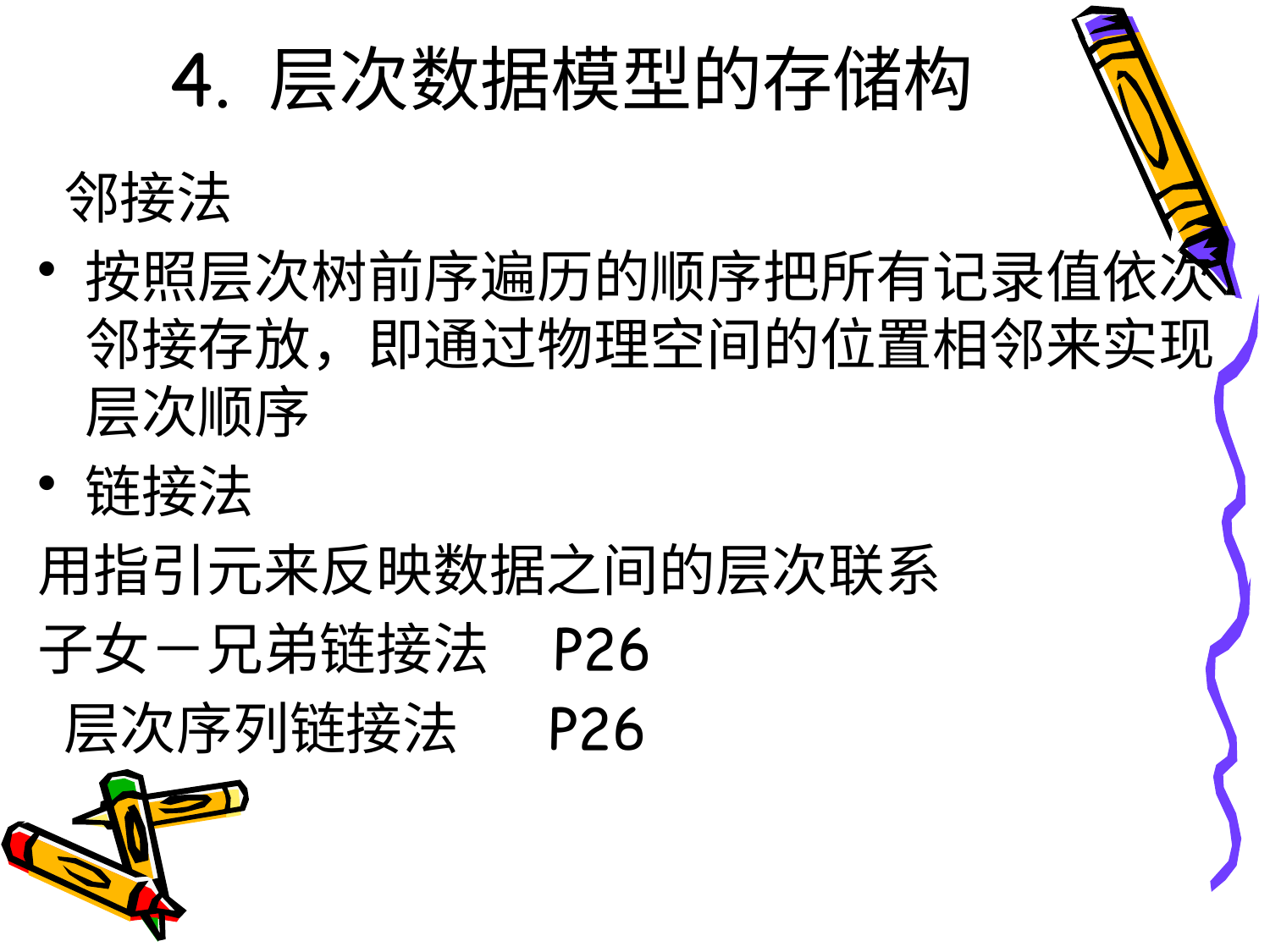

# 4. 层次数据模型的存储构
 邻接法
按照层次树前序遍历的顺序把所有记录值依次邻接存放，即通过物理空间的位置相邻来实现层次顺序
链接法
用指引元来反映数据之间的层次联系
子女－兄弟链接法    P26
 层次序列链接法      P26